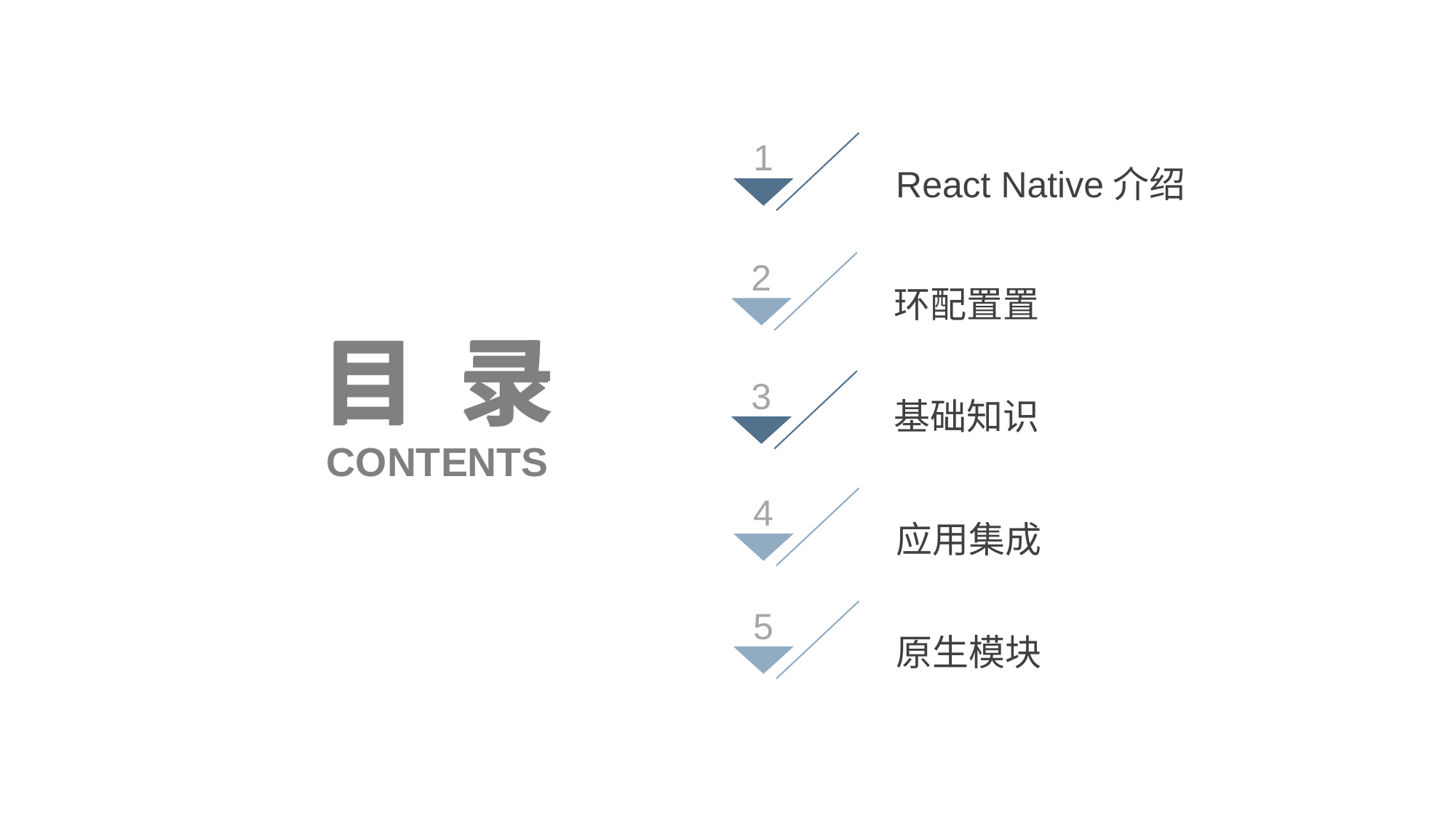

1

React Native介绍
2

环配置置
目  录
目  录
目  录
3

基础知识
CONTENTS
4

应用集成
5

原生模块